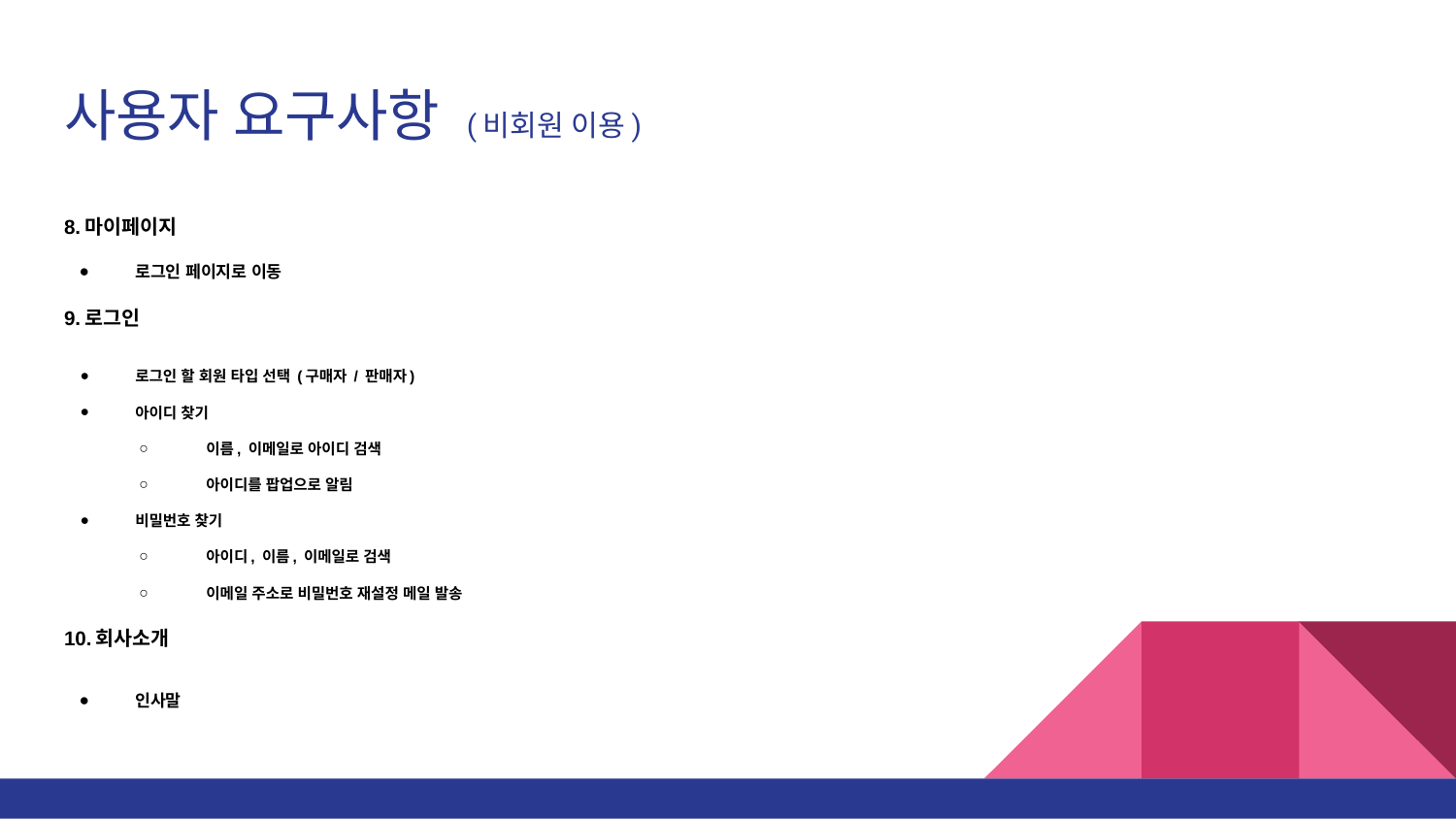

# 사용자 요구사항 (비회원 이용)
8.마이페이지
로그인 페이지로 이동
9.로그인
로그인 할 회원 타입 선택 (구매자 / 판매자)
아이디 찾기
이름, 이메일로 아이디 검색
아이디를 팝업으로 알림
비밀번호 찾기
아이디, 이름, 이메일로 검색
이메일 주소로 비밀번호 재설정 메일 발송
10.회사소개
인사말